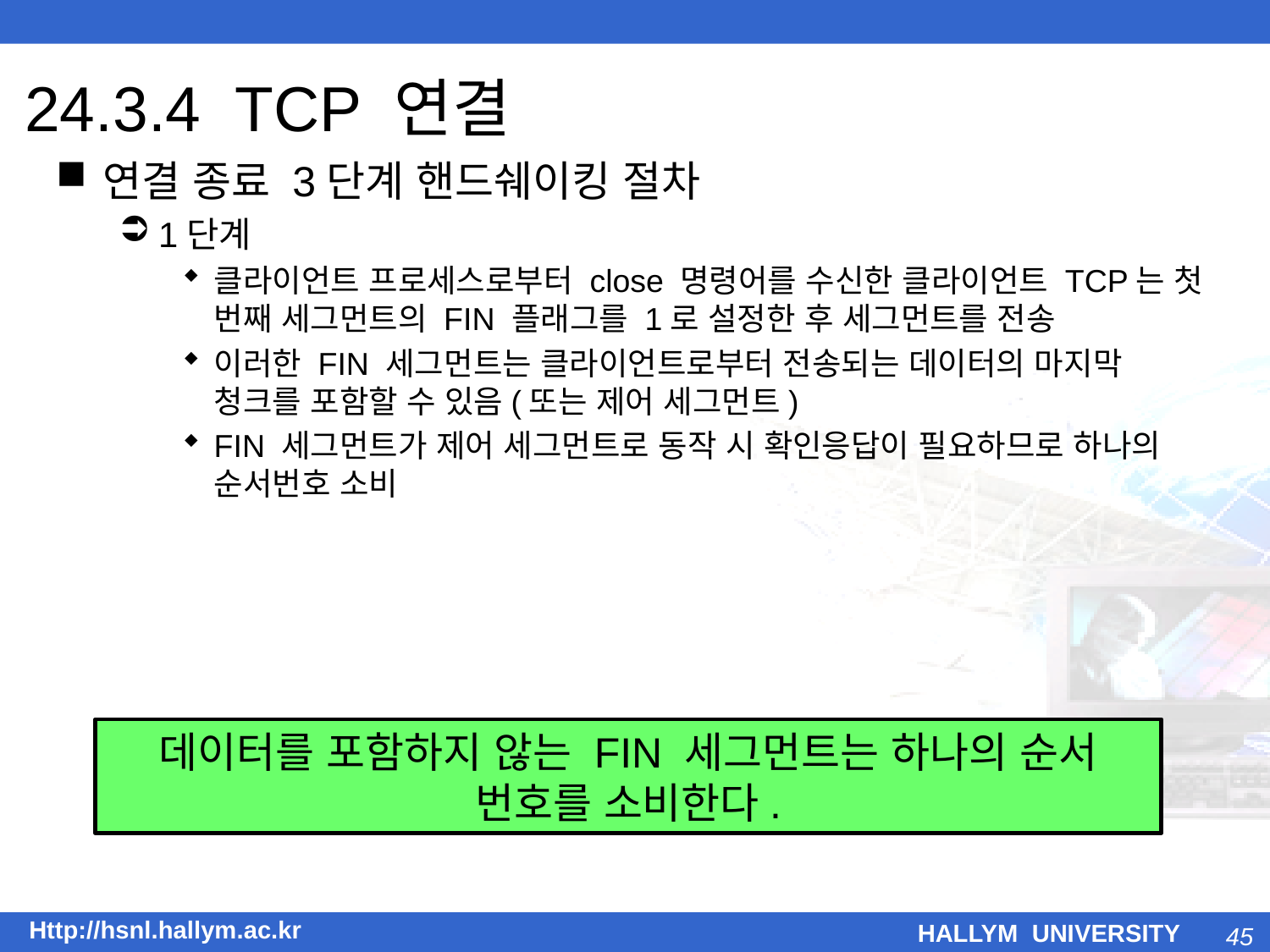

# 24.3.4  TCP 연결
연결 종료 3단계 핸드쉐이킹 절차
1단계
클라이언트 프로세스로부터 close 명령어를 수신한 클라이언트 TCP는 첫 번째 세그먼트의 FIN 플래그를 1로 설정한 후 세그먼트를 전송
이러한 FIN 세그먼트는 클라이언트로부터 전송되는 데이터의 마지막 청크를 포함할 수 있음(또는 제어 세그먼트)
FIN 세그먼트가 제어 세그먼트로 동작 시 확인응답이 필요하므로 하나의 순서번호 소비
데이터를 포함하지 않는 FIN 세그먼트는 하나의 순서 번호를 소비한다.
45